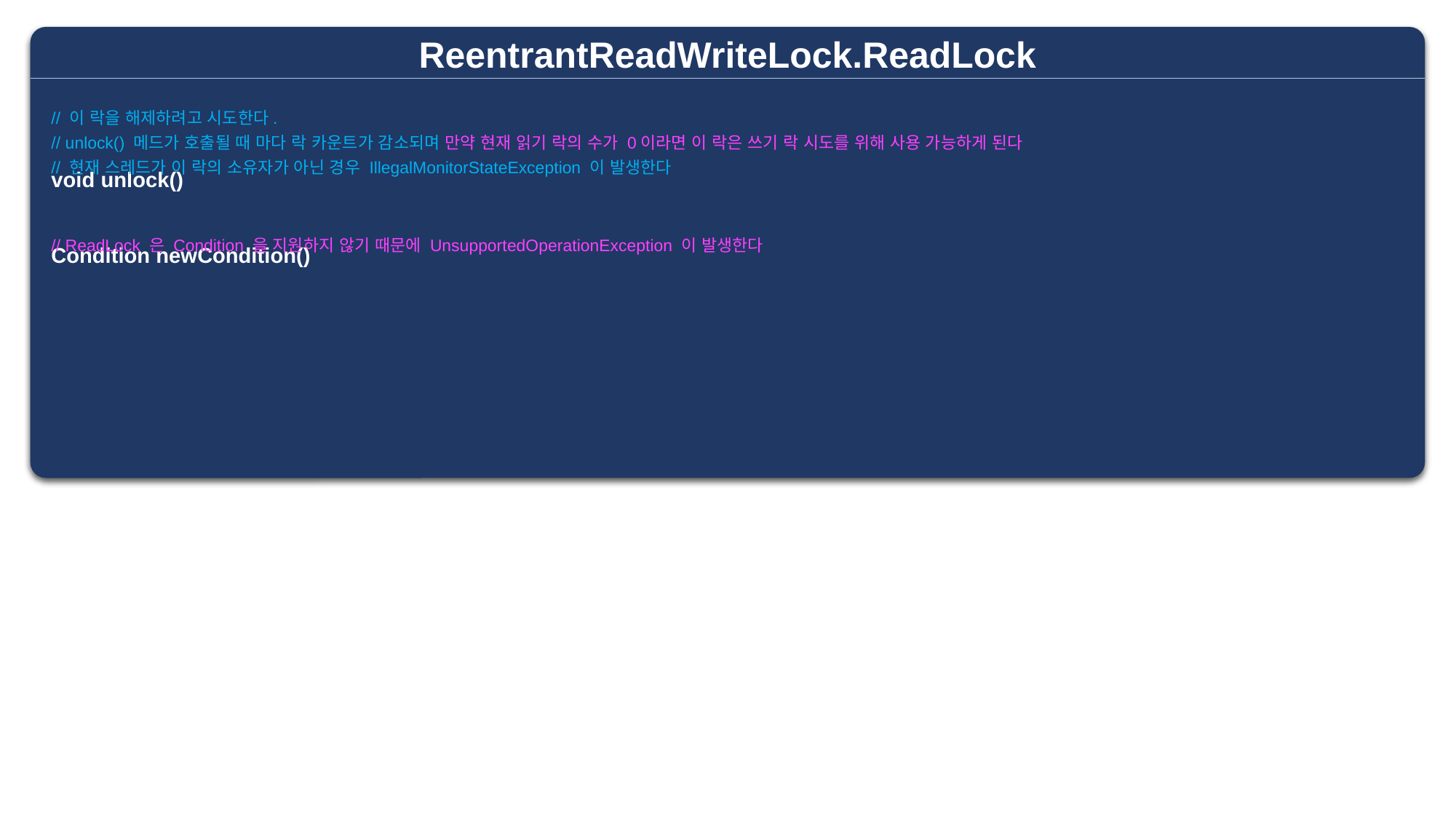

ReentrantReadWriteLock.ReadLock

void unlock()
Condition newCondition()
// 이 락을 해제하려고 시도한다.
// unlock() 메드가 호출될 때 마다 락 카운트가 감소되며 만약 현재 읽기 락의 수가 0이라면 이 락은 쓰기 락 시도를 위해 사용 가능하게 된다
// 현재 스레드가 이 락의 소유자가 아닌 경우 IllegalMonitorStateException 이 발생한다
// ReadLock 은 Condition 을 지원하지 않기 때문에 UnsupportedOperationException 이 발생한다